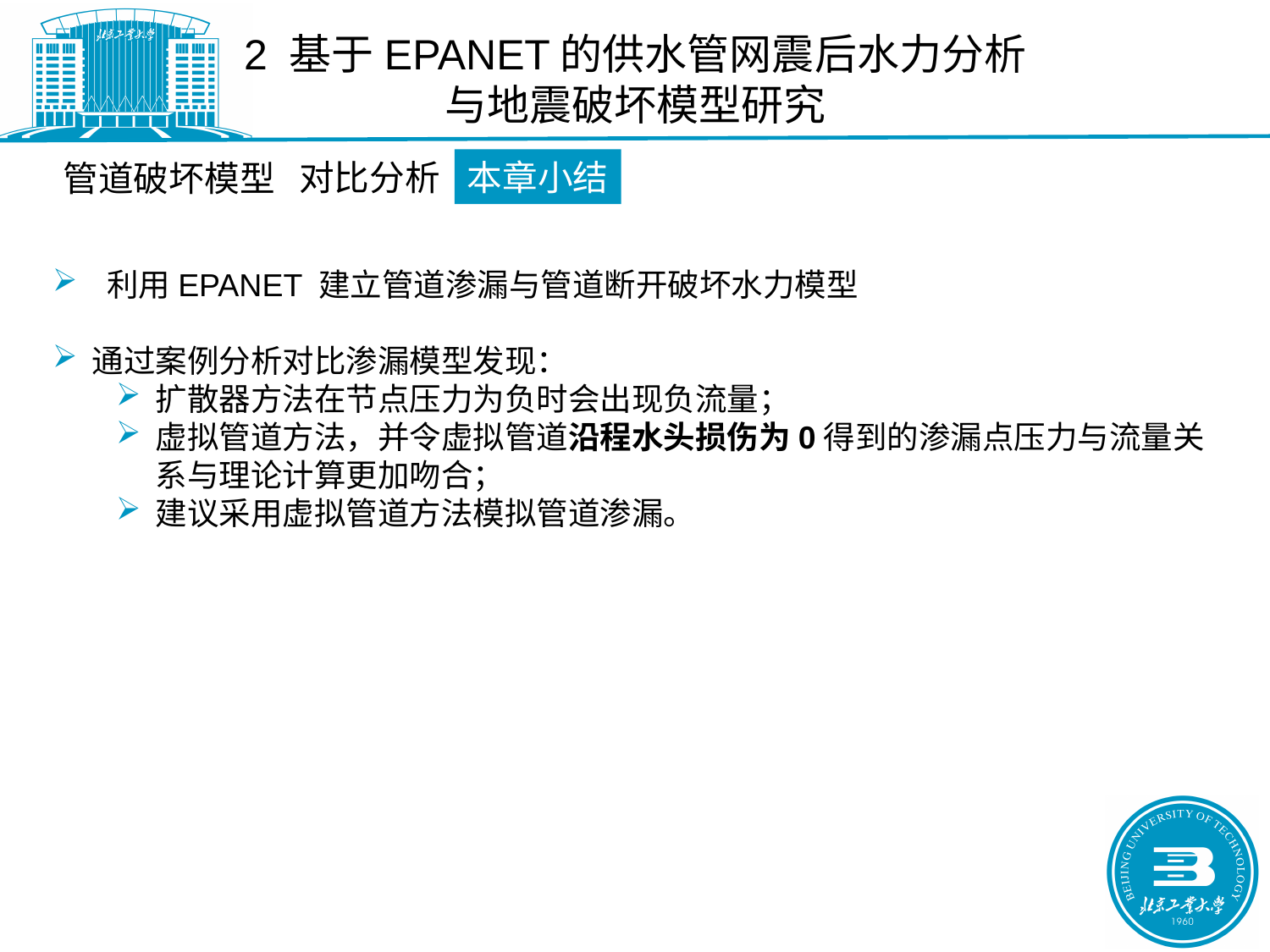

2 基于EPANET的供水管网震后水力分析
与地震破坏模型研究
对比分析
本章小结
管道破坏模型
 利用EPANET 建立管道渗漏与管道断开破坏水力模型

通过案例分析对比渗漏模型发现：
扩散器方法在节点压力为负时会出现负流量；
虚拟管道方法，并令虚拟管道沿程水头损伤为0得到的渗漏点压力与流量关系与理论计算更加吻合；
建议采用虚拟管道方法模拟管道渗漏。